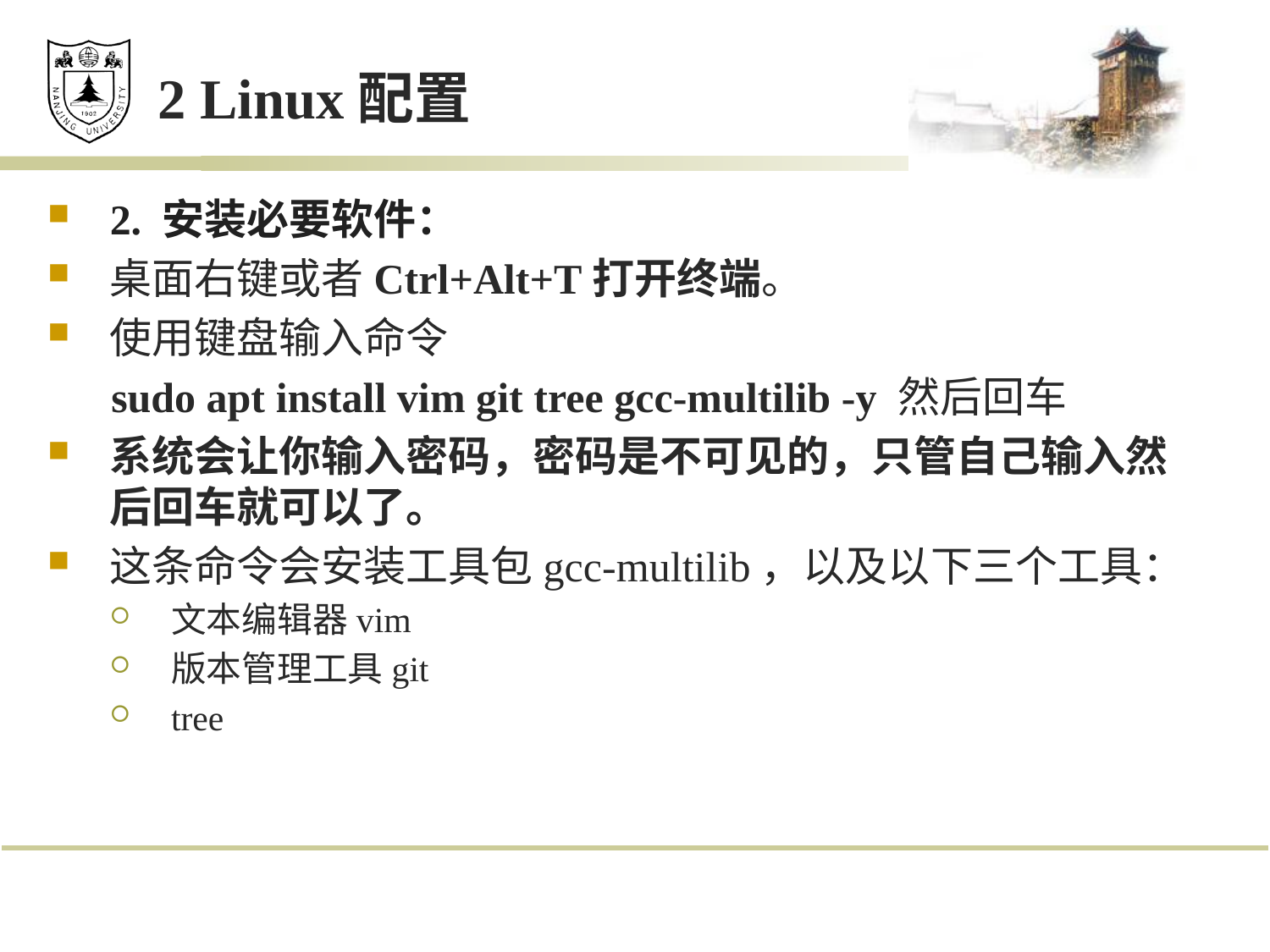

# 2 Linux配置
2. 安装必要软件：
桌面右键或者Ctrl+Alt+T打开终端。
使用键盘输入命令
      sudo apt install vim git tree gcc-multilib -y 然后回车
系统会让你输入密码，密码是不可见的，只管自己输入然后回车就可以了。
这条命令会安装工具包gcc-multilib，以及以下三个工具：
文本编辑器vim
版本管理工具git
tree